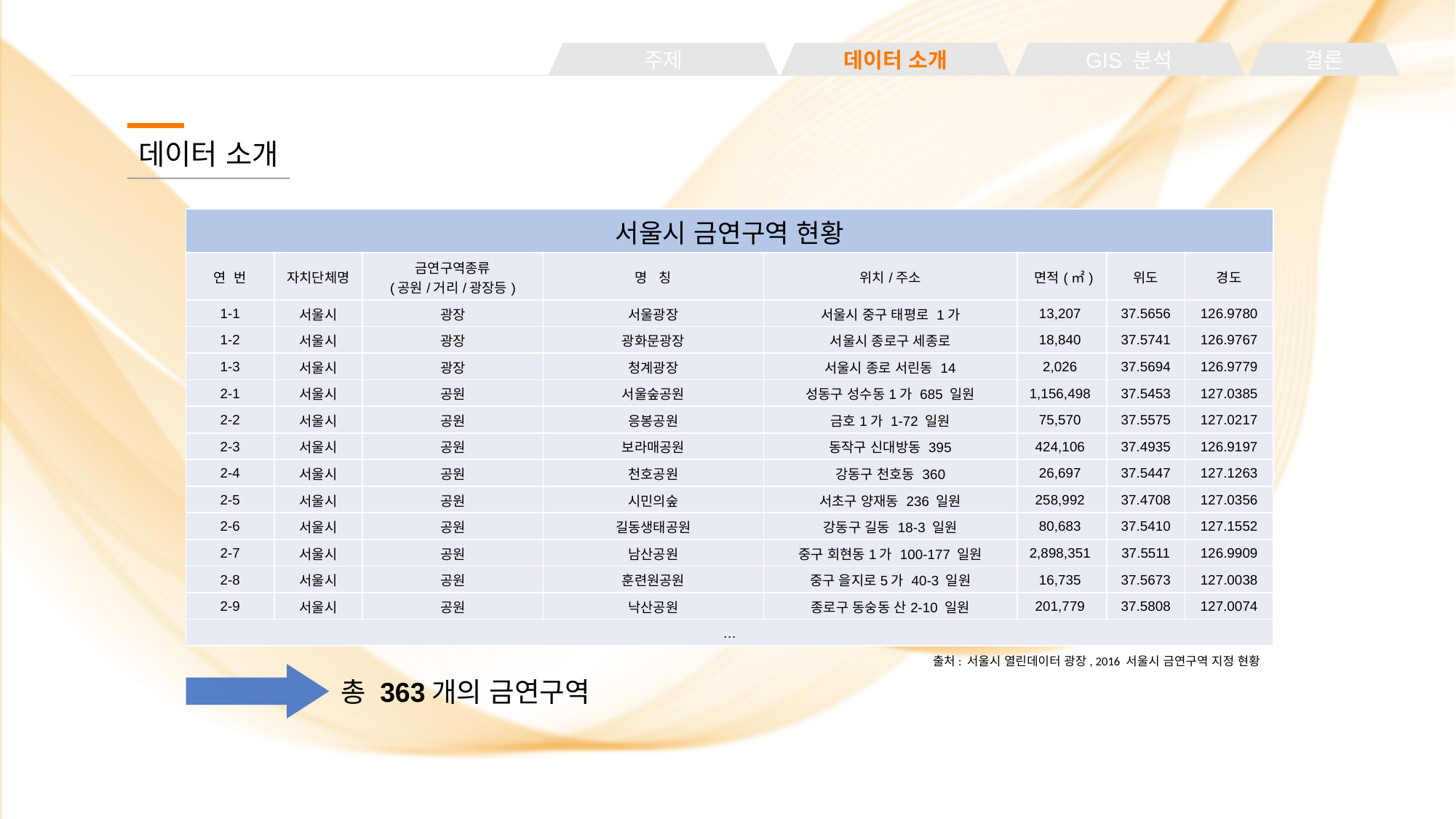

주제
데이터 소개
GIS 분석
결론

데이터 소개

| 서울시 금연구역 현황 |  |  |  |  |  |  |  |
| --- | --- | --- | --- | --- | --- | --- | --- |
| 연 번 | 자치단체명 | 금연구역종류 (공원/거리/광장등) | 명 칭 | 위치/주소 | 면적(㎡) | 위도 | 경도 |
| 1-1 | 서울시 | 광장 | 서울광장 | 서울시 중구 태평로 1가 | 13,207 | 37.5656 | 126.9780 |
| 1-2 | 서울시 | 광장 | 광화문광장 | 서울시 종로구 세종로 | 18,840 | 37.5741 | 126.9767 |
| 1-3 | 서울시 | 광장 | 청계광장 | 서울시 종로 서린동 14 | 2,026 | 37.5694 | 126.9779 |
| 2-1 | 서울시 | 공원 | 서울숲공원 | 성동구 성수동1가 685 일원 | 1,156,498 | 37.5453 | 127.0385 |
| 2-2 | 서울시 | 공원 | 응봉공원 | 금호1가 1-72 일원 | 75,570 | 37.5575 | 127.0217 |
| 2-3 | 서울시 | 공원 | 보라매공원 | 동작구 신대방동 395 | 424,106 | 37.4935 | 126.9197 |
| 2-4 | 서울시 | 공원 | 천호공원 | 강동구 천호동 360 | 26,697 | 37.5447 | 127.1263 |
| 2-5 | 서울시 | 공원 | 시민의숲 | 서초구 양재동 236 일원 | 258,992 | 37.4708 | 127.0356 |
| 2-6 | 서울시 | 공원 | 길동생태공원 | 강동구 길동 18-3 일원 | 80,683 | 37.5410 | 127.1552 |
| 2-7 | 서울시 | 공원 | 남산공원 | 중구 회현동1가 100-177 일원 | 2,898,351 | 37.5511 | 126.9909 |
| 2-8 | 서울시 | 공원 | 훈련원공원 | 중구 을지로5가 40-3 일원 | 16,735 | 37.5673 | 127.0038 |
| 2-9 | 서울시 | 공원 | 낙산공원 | 종로구 동숭동 산2-10 일원 | 201,779 | 37.5808 | 127.0074 |
| … |  |  |  |  |  |  |  |
출처: 서울시 열린데이터 광장, 2016 서울시 금연구역 지정 현황

총 363개의 금연구역